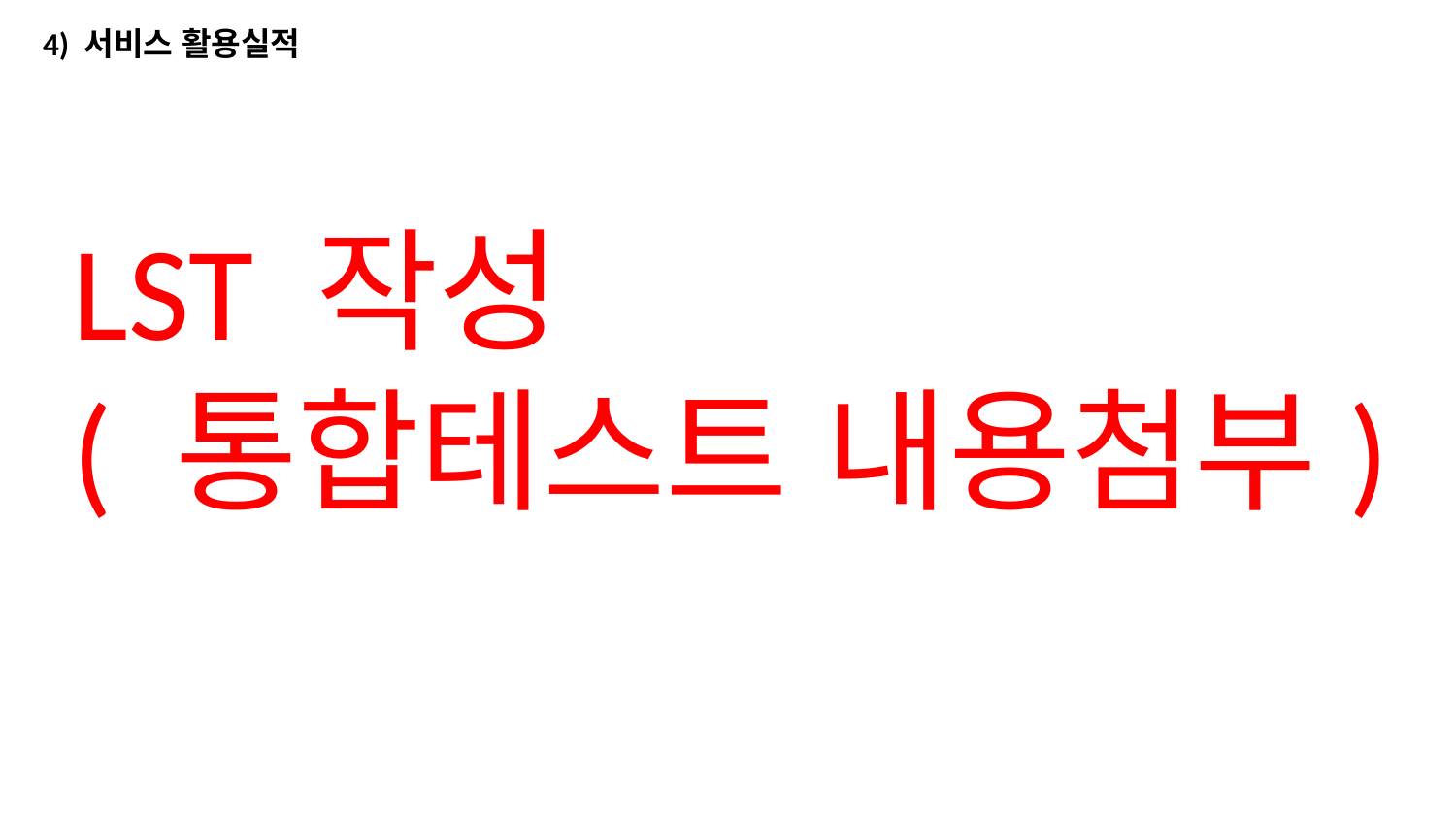

4) 서비스 활용실적
LST 작성
( 통합테스트 내용첨부)